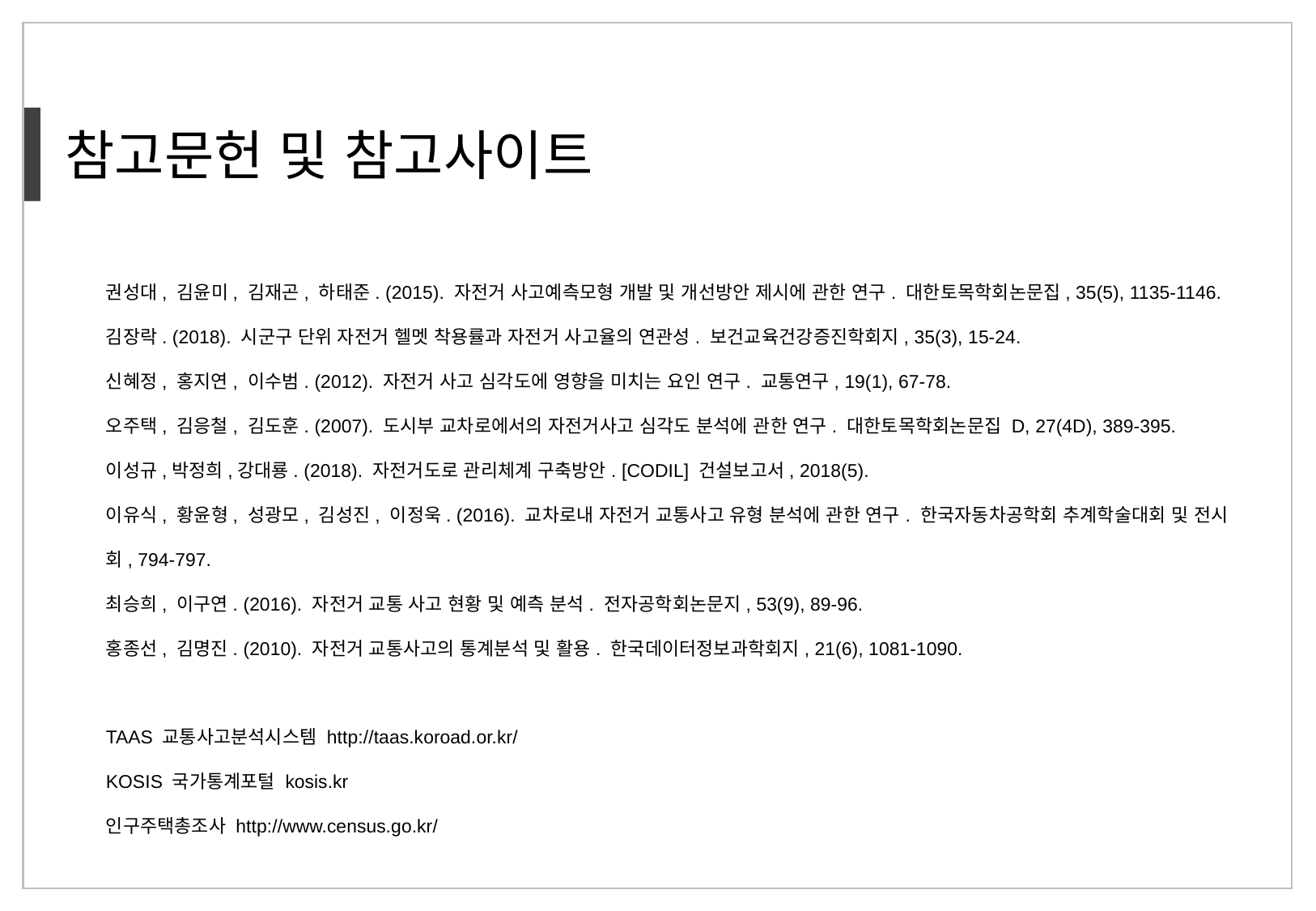

참고문헌 및 참고사이트
권성대, 김윤미, 김재곤, 하태준. (2015). 자전거 사고예측모형 개발 및 개선방안 제시에 관한 연구. 대한토목학회논문집, 35(5), 1135-1146.
김장락. (2018). 시군구 단위 자전거 헬멧 착용률과 자전거 사고율의 연관성. 보건교육건강증진학회지, 35(3), 15-24.
신혜정, 홍지연, 이수범. (2012). 자전거 사고 심각도에 영향을 미치는 요인 연구. 교통연구, 19(1), 67-78.
오주택, 김응철, 김도훈. (2007). 도시부 교차로에서의 자전거사고 심각도 분석에 관한 연구. 대한토목학회논문집 D, 27(4D), 389-395.
이성규,박정희,강대룡. (2018). 자전거도로 관리체계 구축방안. [CODIL] 건설보고서, 2018(5).
이유식, 황윤형, 성광모, 김성진, 이정욱. (2016). 교차로내 자전거 교통사고 유형 분석에 관한 연구. 한국자동차공학회 추계학술대회 및 전시회, 794-797.
최승희, 이구연. (2016). 자전거 교통 사고 현황 및 예측 분석. 전자공학회논문지, 53(9), 89-96.
홍종선, 김명진. (2010). 자전거 교통사고의 통계분석 및 활용. 한국데이터정보과학회지, 21(6), 1081-1090.

TAAS 교통사고분석시스템 http://taas.koroad.or.kr/
KOSIS 국가통계포털 kosis.kr
인구주택총조사 http://www.census.go.kr/